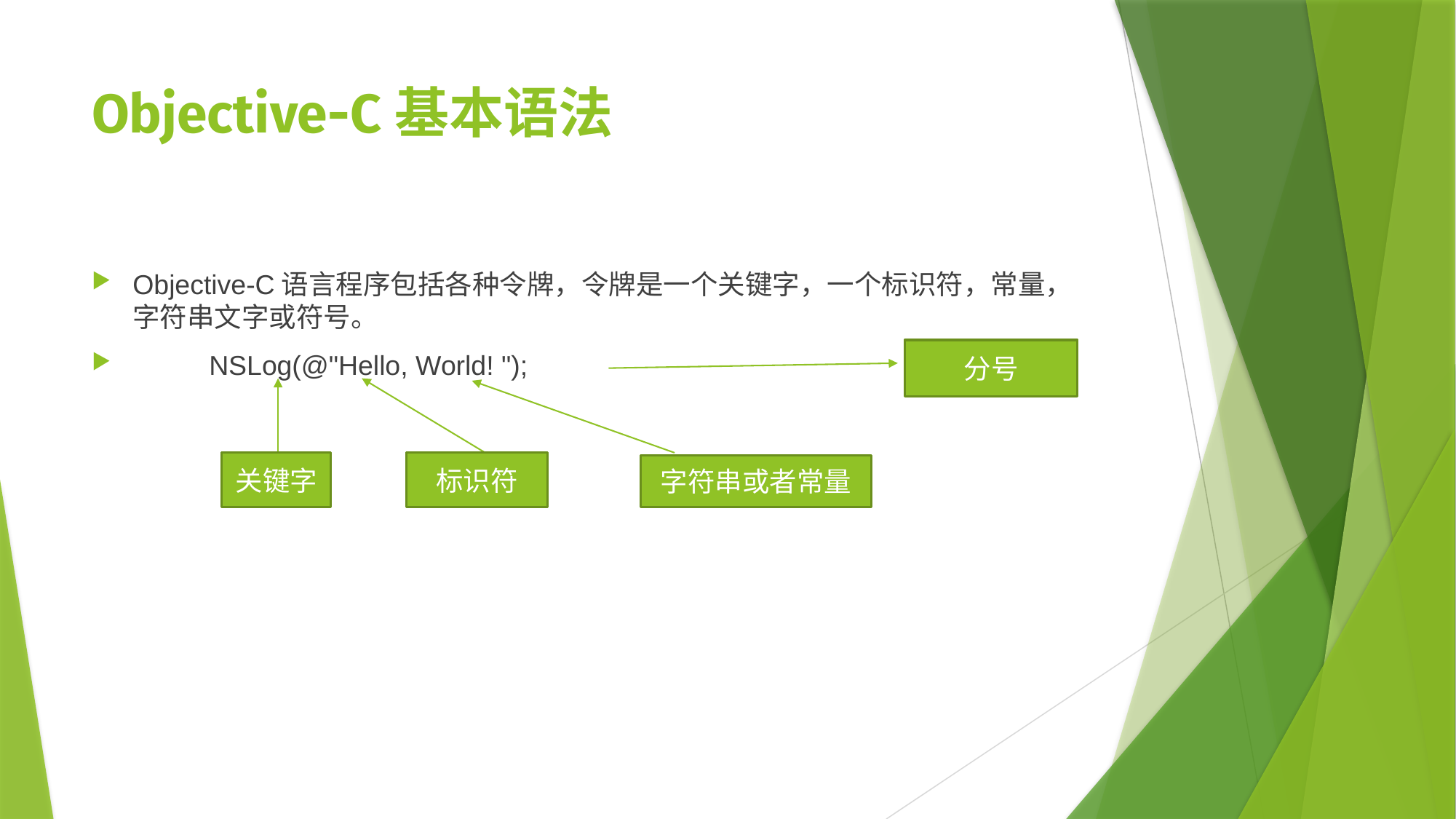

# Objective-C基本语法
Objective-C语言程序包括各种令牌，令牌是一个关键字，一个标识符，常量，字符串文字或符号。
          NSLog(@"Hello, World! ");
分号
关键字
标识符
字符串或者常量